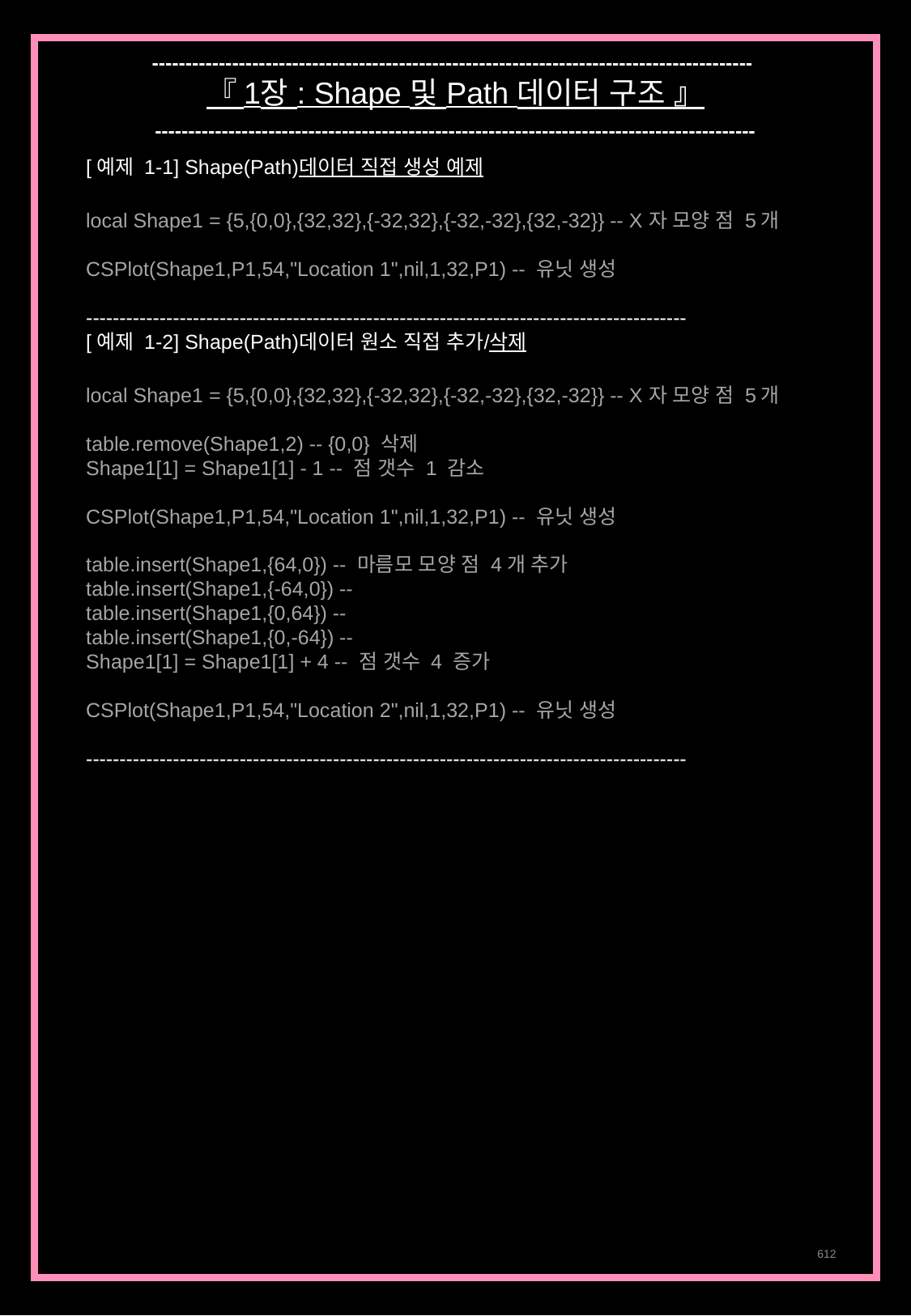

------------------------------------------------------------------------------------------
『 1장 : Shape 및 Path 데이터 구조 』
------------------------------------------------------------------------------------------
[예제 1-1] Shape(Path)데이터 직접 생성 예제

local Shape1 = {5,{0,0},{32,32},{-32,32},{-32,-32},{32,-32}} -- X자 모양 점 5개

CSPlot(Shape1,P1,54,"Location 1",nil,1,32,P1) -- 유닛 생성

------------------------------------------------------------------------------------------
[예제 1-2] Shape(Path)데이터 원소 직접 추가/삭제

local Shape1 = {5,{0,0},{32,32},{-32,32},{-32,-32},{32,-32}} -- X자 모양 점 5개

table.remove(Shape1,2) -- {0,0} 삭제
Shape1[1] = Shape1[1] - 1 -- 점 갯수 1 감소

CSPlot(Shape1,P1,54,"Location 1",nil,1,32,P1) -- 유닛 생성

table.insert(Shape1,{64,0}) -- 마름모 모양 점 4개 추가
table.insert(Shape1,{-64,0}) --
table.insert(Shape1,{0,64}) --
table.insert(Shape1,{0,-64}) --
Shape1[1] = Shape1[1] + 4 -- 점 갯수 4 증가

CSPlot(Shape1,P1,54,"Location 2",nil,1,32,P1) -- 유닛 생성

------------------------------------------------------------------------------------------
612